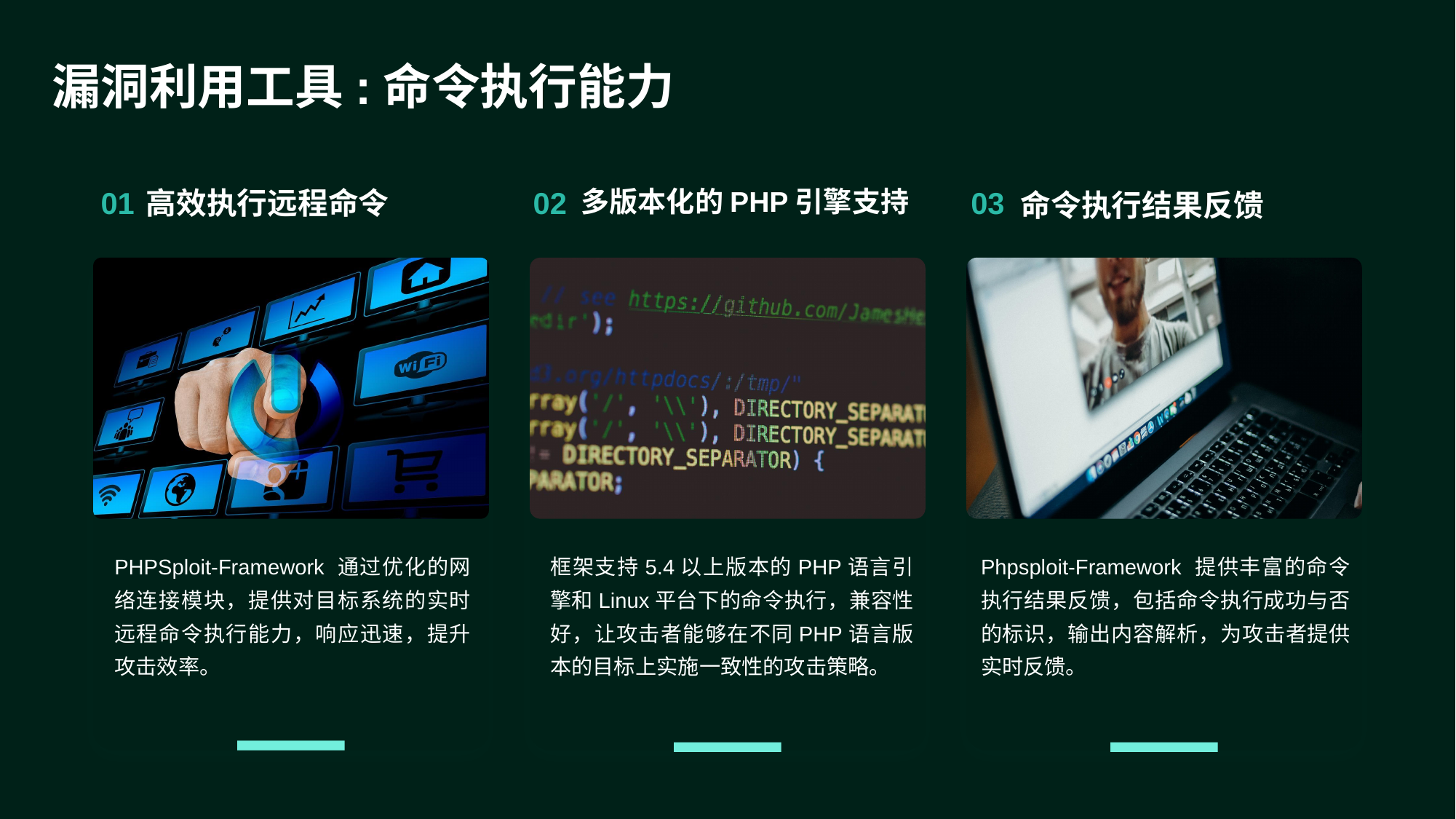

漏洞利用工具:命令执行能力
03
高效执行远程命令
多版本化的PHP引擎支持
命令执行结果反馈
01
02

框架支持5.4以上版本的PHP语言引擎和Linux平台下的命令执行，兼容性好，让攻击者能够在不同PHP语言版本的目标上实施一致性的攻击策略。
Phpsploit-Framework 提供丰富的命令执行结果反馈，包括命令执行成功与否的标识，输出内容解析，为攻击者提供实时反馈。
PHPSploit-Framework 通过优化的网络连接模块，提供对目标系统的实时远程命令执行能力，响应迅速，提升攻击效率。